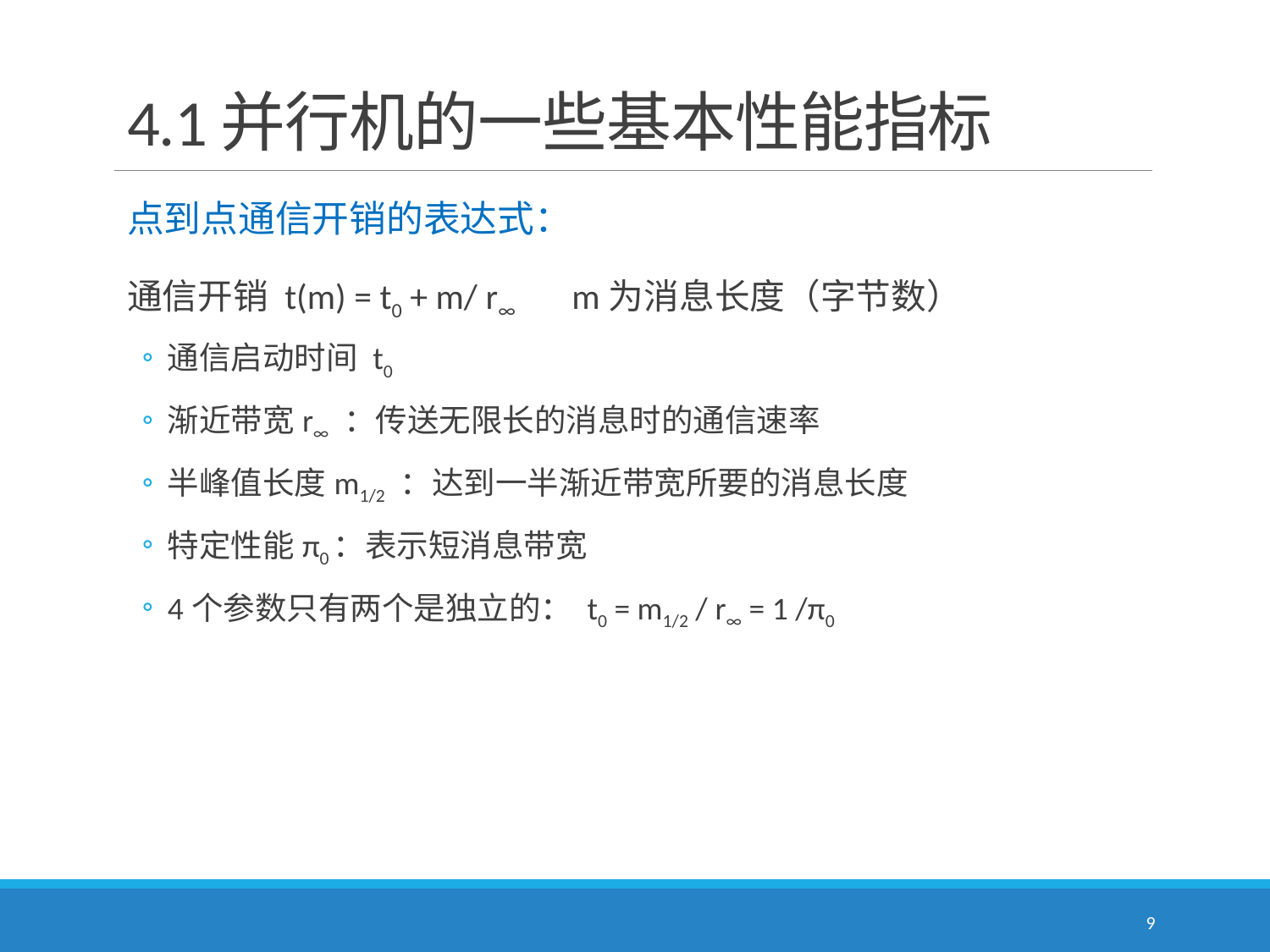

# 4.1并行机的一些基本性能指标
点到点通信开销的表达式：
通信开销 t(m) = t0 + m/ r∞       m为消息长度（字节数）
通信启动时间 t0
渐近带宽r∞ ：传送无限长的消息时的通信速率
半峰值长度m1/2 ：达到一半渐近带宽所要的消息长度
特定性能π0：表示短消息带宽
4个参数只有两个是独立的： t0 = m1/2 / r∞ = 1 /π0

9